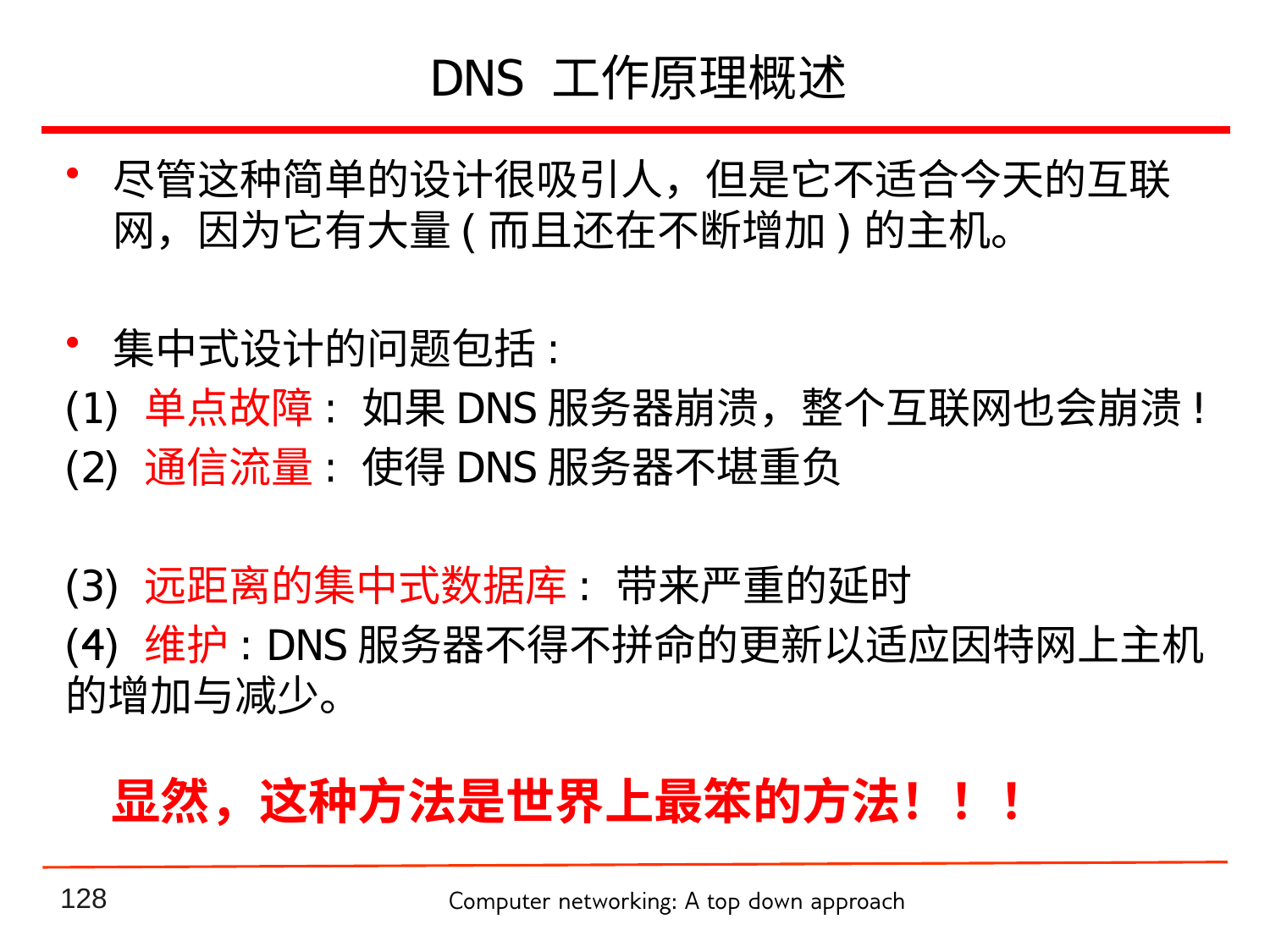

# DNS 工作原理概述
尽管这种简单的设计很吸引人，但是它不适合今天的互联网，因为它有大量(而且还在不断增加)的主机。

集中式设计的问题包括:
(1) 单点故障: 如果DNS服务器崩溃，整个互联网也会崩溃!
(2) 通信流量: 使得DNS服务器不堪重负

(3) 远距离的集中式数据库: 带来严重的延时
(4) 维护: DNS服务器不得不拼命的更新以适应因特网上主机的增加与减少。

显然，这种方法是世界上最笨的方法！！！
Computer networking: A top down approach